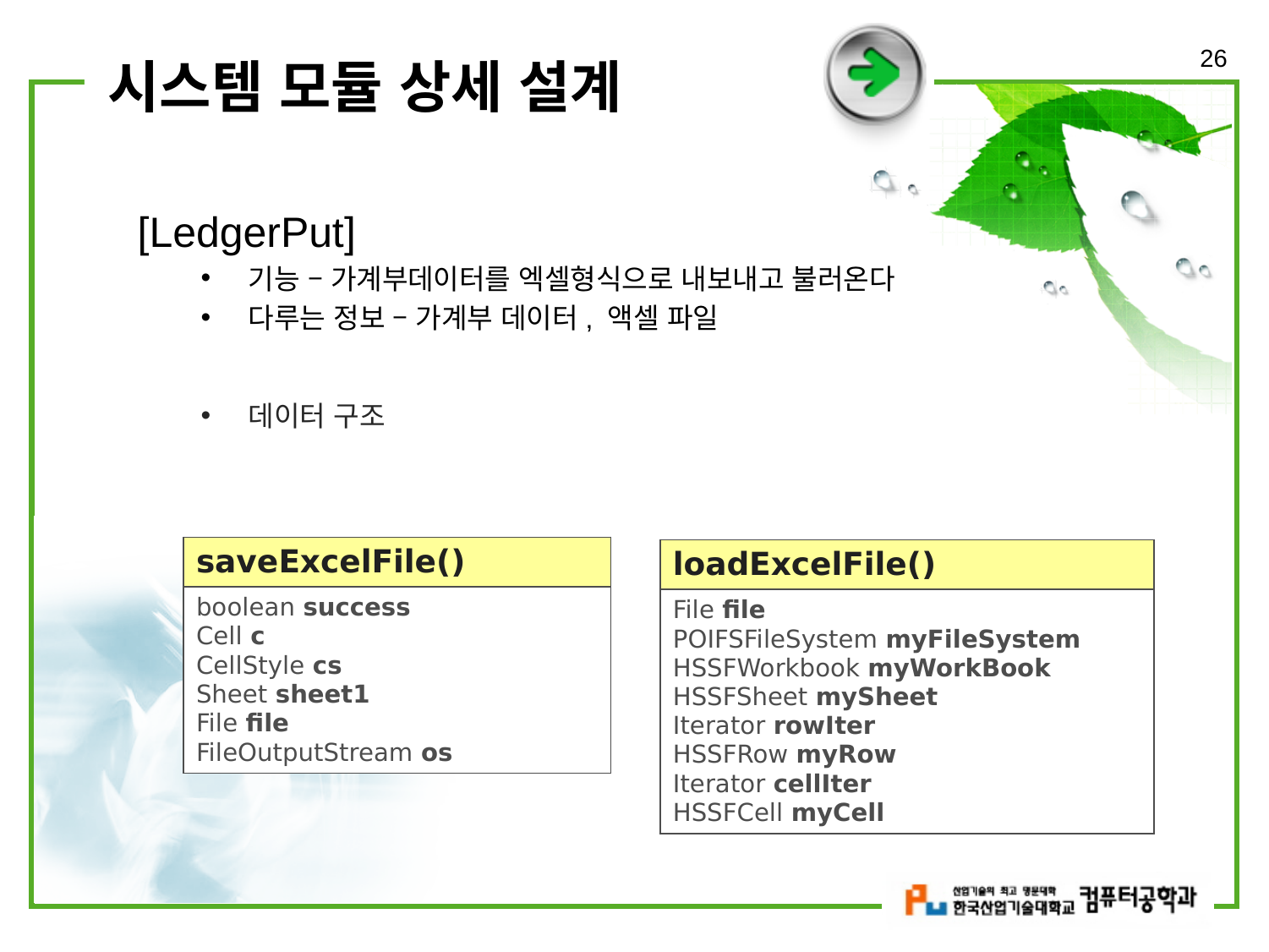

26
# 시스템 모듈 상세 설계
[LedgerPut]
기능 – 가계부데이터를 엑셀형식으로 내보내고 불러온다
다루는 정보 – 가계부 데이터, 액셀 파일

데이터 구조
| saveExcelFile() |
| --- |
| boolean success Cell c CellStyle cs Sheet sheet1 File file FileOutputStream os |
| loadExcelFile() |
| --- |
| File file POIFSFileSystem myFileSystem HSSFWorkbook myWorkBook HSSFSheet mySheet Iterator rowIter HSSFRow myRow Iterator cellIter HSSFCell myCell |